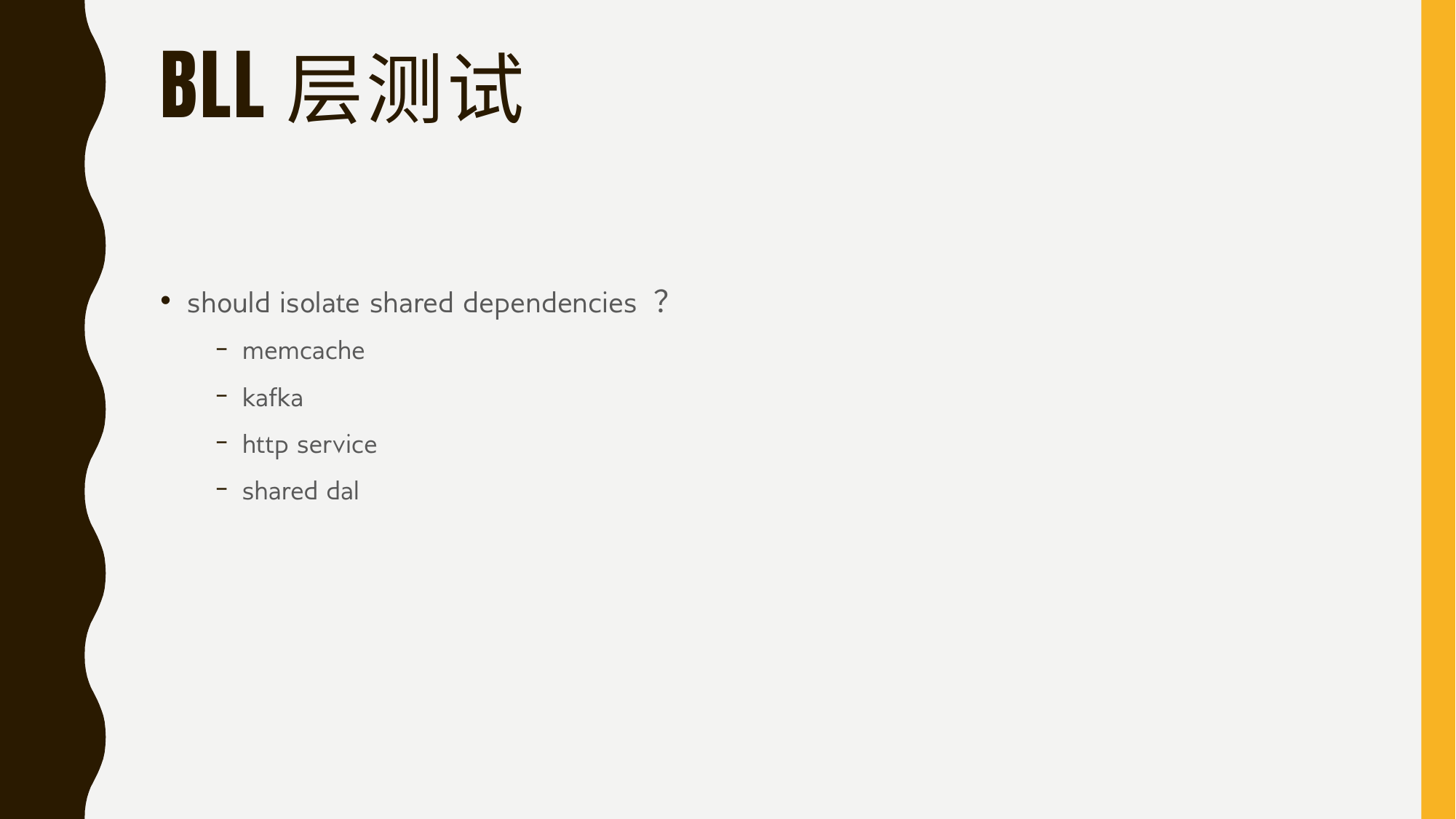

# bll层测试
should isolate shared dependencies ？
memcache
kafka
http service
shared dal